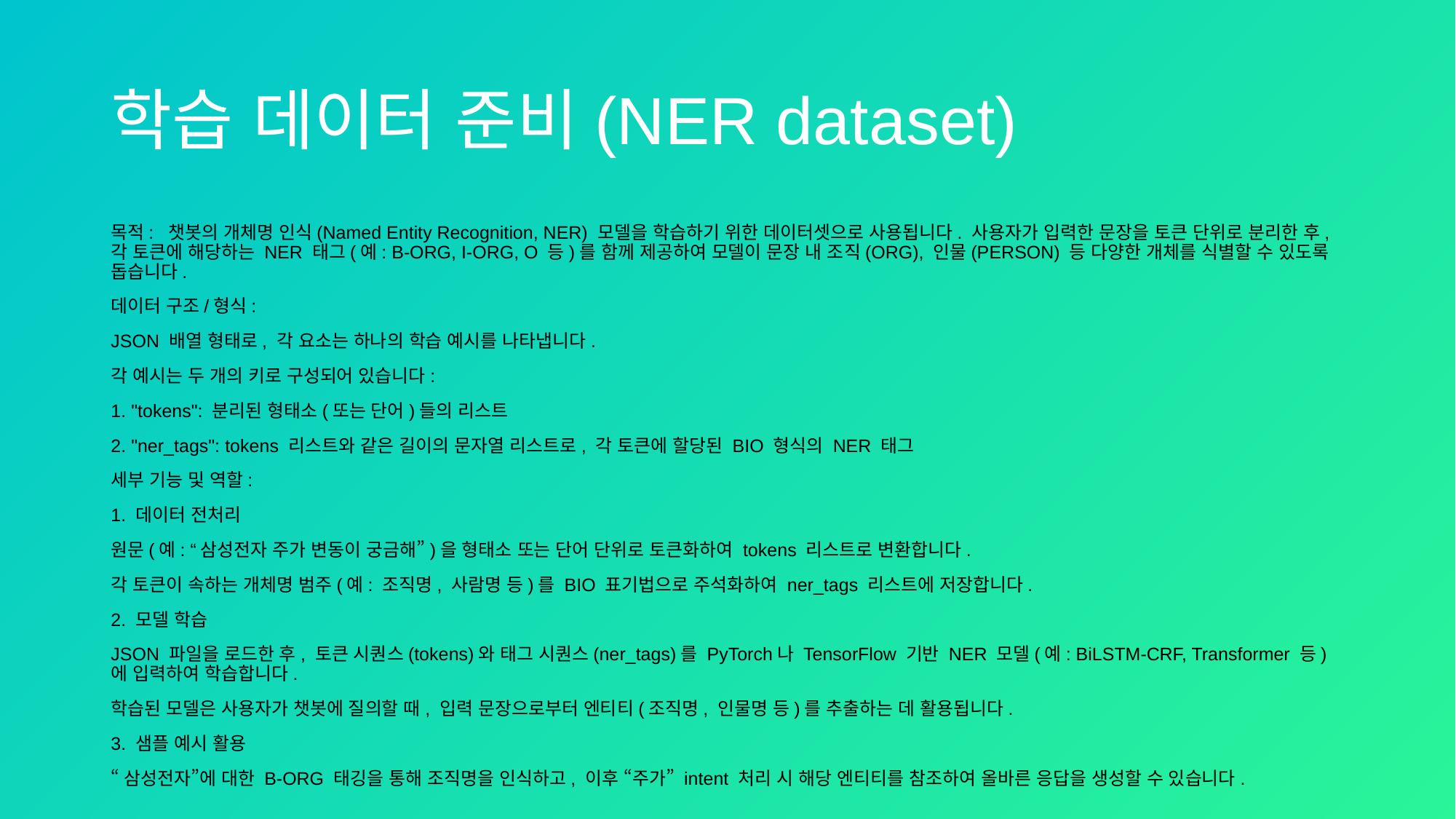

# 학습 데이터 준비(NER dataset)
목적:  챗봇의 개체명 인식(Named Entity Recognition, NER) 모델을 학습하기 위한 데이터셋으로 사용됩니다. 사용자가 입력한 문장을 토큰 단위로 분리한 후, 각 토큰에 해당하는 NER 태그(예: B-ORG, I-ORG, O 등)를 함께 제공하여 모델이 문장 내 조직(ORG), 인물(PERSON) 등 다양한 개체를 식별할 수 있도록 돕습니다.
데이터 구조/형식:
JSON 배열 형태로, 각 요소는 하나의 학습 예시를 나타냅니다.
각 예시는 두 개의 키로 구성되어 있습니다:
1. "tokens": 분리된 형태소(또는 단어)들의 리스트
2. "ner_tags": tokens 리스트와 같은 길이의 문자열 리스트로, 각 토큰에 할당된 BIO 형식의 NER 태그
세부 기능 및 역할:
1. 데이터 전처리
원문(예: “삼성전자 주가 변동이 궁금해”)을 형태소 또는 단어 단위로 토큰화하여 tokens 리스트로 변환합니다.
각 토큰이 속하는 개체명 범주(예: 조직명, 사람명 등)를 BIO 표기법으로 주석화하여 ner_tags 리스트에 저장합니다.
2. 모델 학습
JSON 파일을 로드한 후, 토큰 시퀀스(tokens)와 태그 시퀀스(ner_tags)를 PyTorch나 TensorFlow 기반 NER 모델(예: BiLSTM-CRF, Transformer 등)에 입력하여 학습합니다.
학습된 모델은 사용자가 챗봇에 질의할 때, 입력 문장으로부터 엔티티(조직명, 인물명 등)를 추출하는 데 활용됩니다.
3. 샘플 예시 활용
“삼성전자”에 대한 B-ORG 태깅을 통해 조직명을 인식하고, 이후 “주가” intent 처리 시 해당 엔티티를 참조하여 올바른 응답을 생성할 수 있습니다.